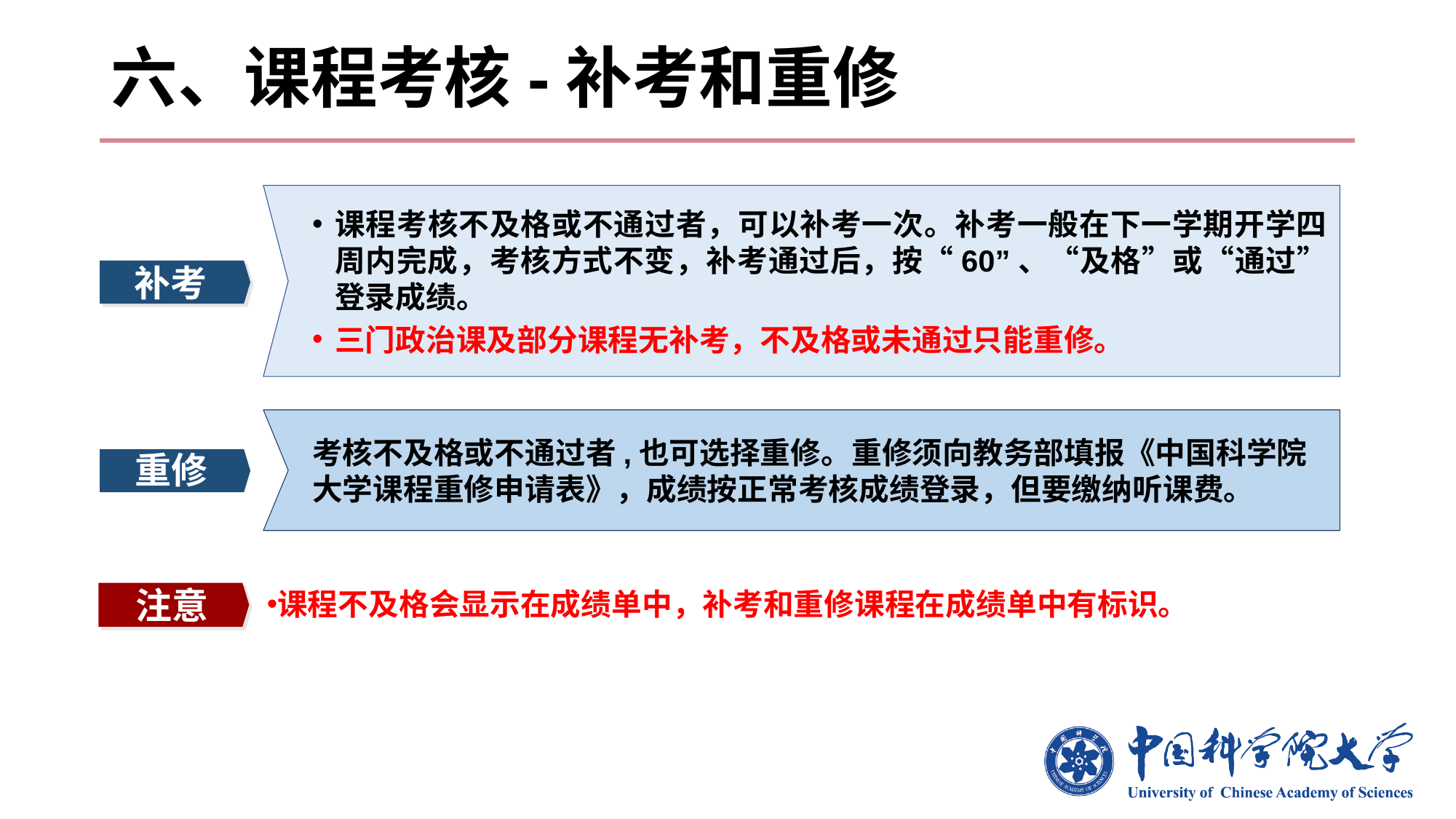

# 六、课程考核-补考和重修

课程考核不及格或不通过者，可以补考一次。补考一般在下一学期开学四周内完成，考核方式不变，补考通过后，按“60”、“及格”或“通过”登录成绩。
三门政治课及部分课程无补考，不及格或未通过只能重修。
补考

考核不及格或不通过者,也可选择重修。重修须向教务部填报《中国科学院大学课程重修申请表》，成绩按正常考核成绩登录，但要缴纳听课费。
重修

课程不及格会显示在成绩单中，补考和重修课程在成绩单中有标识。
注意